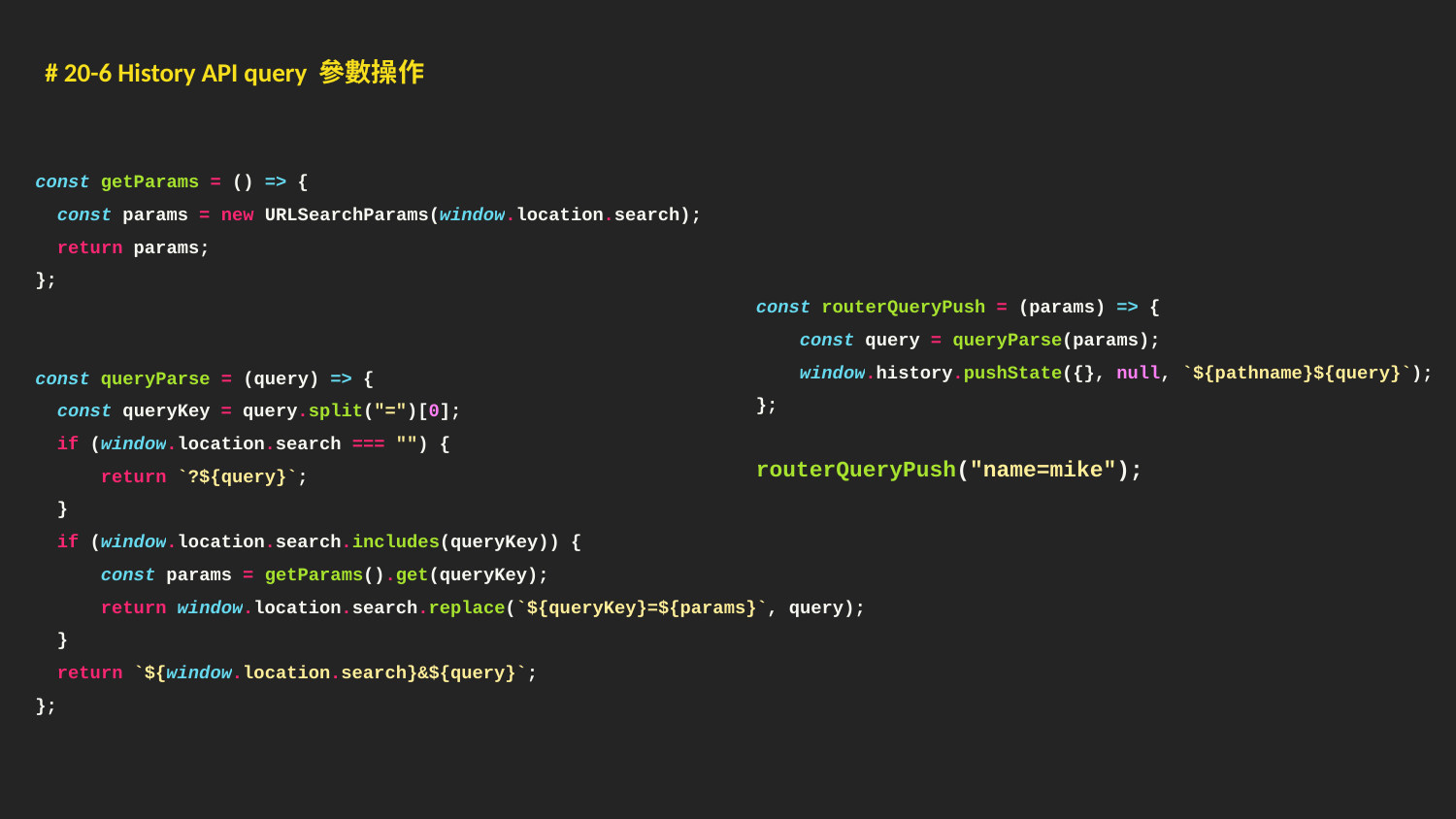

# 20-6 History API query 參數操作
const getParams = () => {
  const params = new URLSearchParams(window.location.search);
  return params;
};

const queryParse = (query) => {
  const queryKey = query.split("=")[0];
  if (window.location.search === "") {
      return `?${query}`;
  }
  if (window.location.search.includes(queryKey)) {
      const params = getParams().get(queryKey);
      return window.location.search.replace(`${queryKey}=${params}`, query);
  }
  return `${window.location.search}&${query}`;
};
const routerQueryPush = (params) => {
    const query = queryParse(params);
    window.history.pushState({}, null, `${pathname}${query}`);
};
routerQueryPush("name=mike");